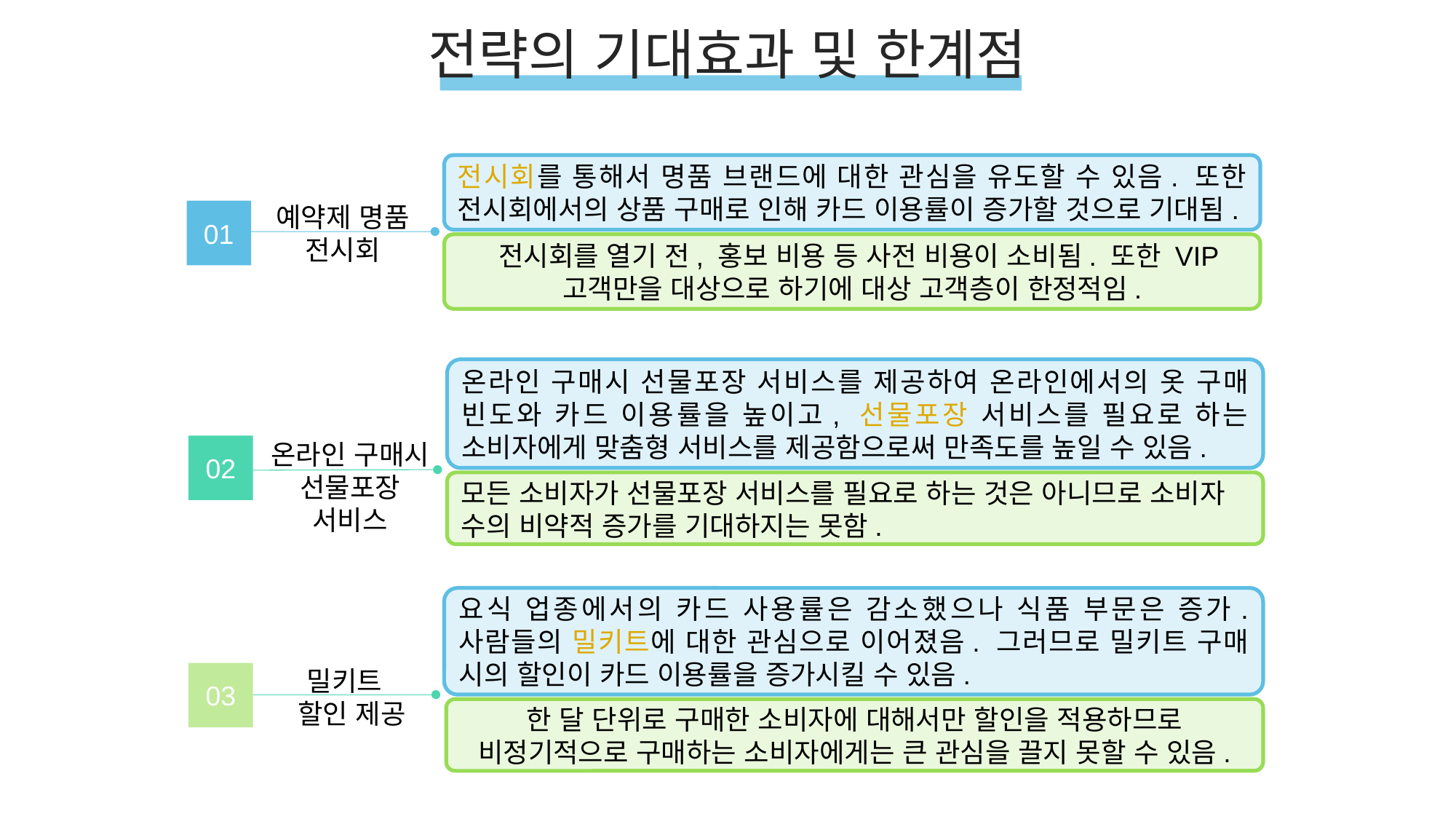

전략의 기대효과 및 한계점

전시회를 통해서 명품 브랜드에 대한 관심을 유도할 수 있음. 또한 전시회에서의 상품 구매로 인해 카드 이용률이 증가할 것으로 기대됨.
예약제 명품 전시회
01
 전시회를 열기 전, 홍보 비용 등 사전 비용이 소비됨. 또한 VIP 고객만을 대상으로 하기에 대상 고객층이 한정적임.
온라인 구매시 선물포장 서비스를 제공하여 온라인에서의 옷 구매 빈도와 카드 이용률을 높이고, 선물포장 서비스를 필요로 하는 소비자에게 맞춤형 서비스를 제공함으로써 만족도를 높일 수 있음.
온라인 구매시 선물포장 서비스

02
모든 소비자가 선물포장 서비스를 필요로 하는 것은 아니므로 소비자 수의 비약적 증가를 기대하지는 못함.

요식 업종에서의 카드 사용률은 감소했으나 식품 부문은 증가. 사람들의 밀키트에 대한 관심으로 이어졌음. 그러므로 밀키트 구매 시의 할인이 카드 이용률을 증가시킬 수 있음.
밀키트
 할인 제공
03

한 달 단위로 구매한 소비자에 대해서만 할인을 적용하므로 비정기적으로 구매하는 소비자에게는 큰 관심을 끌지 못할 수 있음.